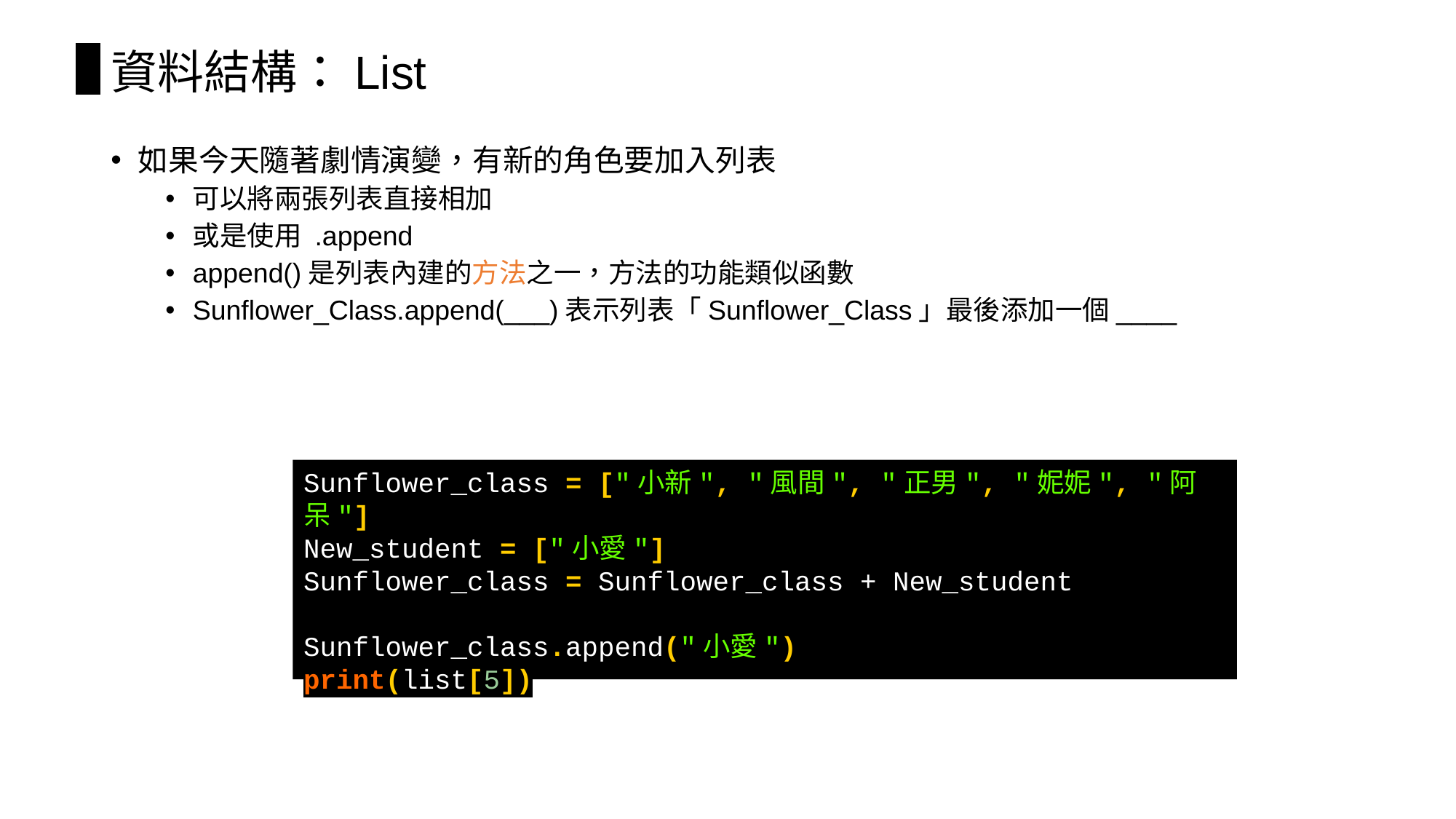

# 資料結構：List
如果今天隨著劇情演變，有新的角色要加入列表
可以將兩張列表直接相加
或是使用 .append
append()是列表內建的方法之一，方法的功能類似函數
Sunflower_Class.append(___)表示列表「Sunflower_Class」最後添加一個____
Sunflower_class = ["小新", "風間", "正男", "妮妮", "阿呆"]
New_student = ["小愛"]
Sunflower_class = Sunflower_class + New_student

Sunflower_class.append("小愛")
print(list[5])